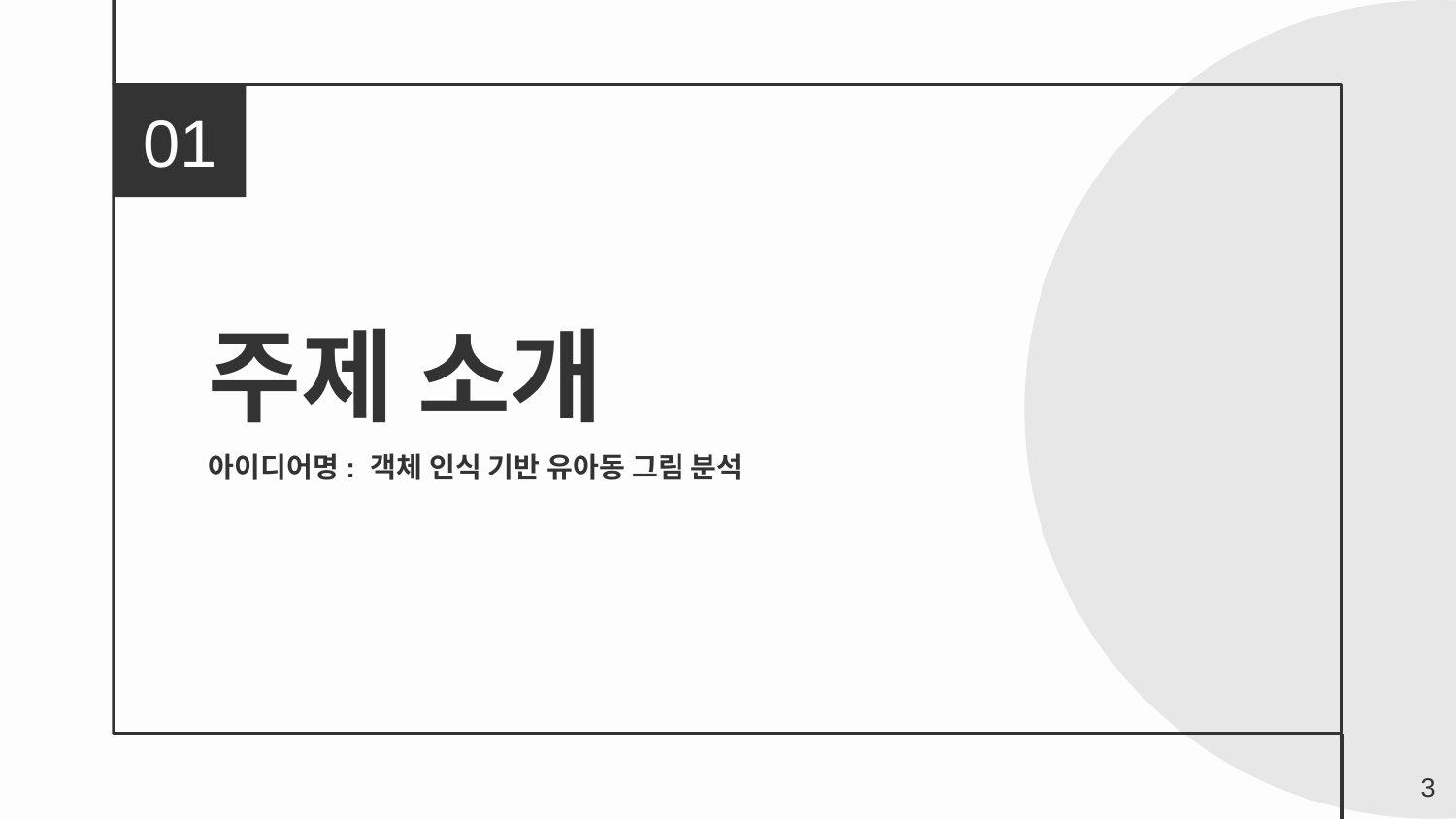

01
# 주제 소개
아이디어명: 객체 인식 기반 유아동 그림 분석
3